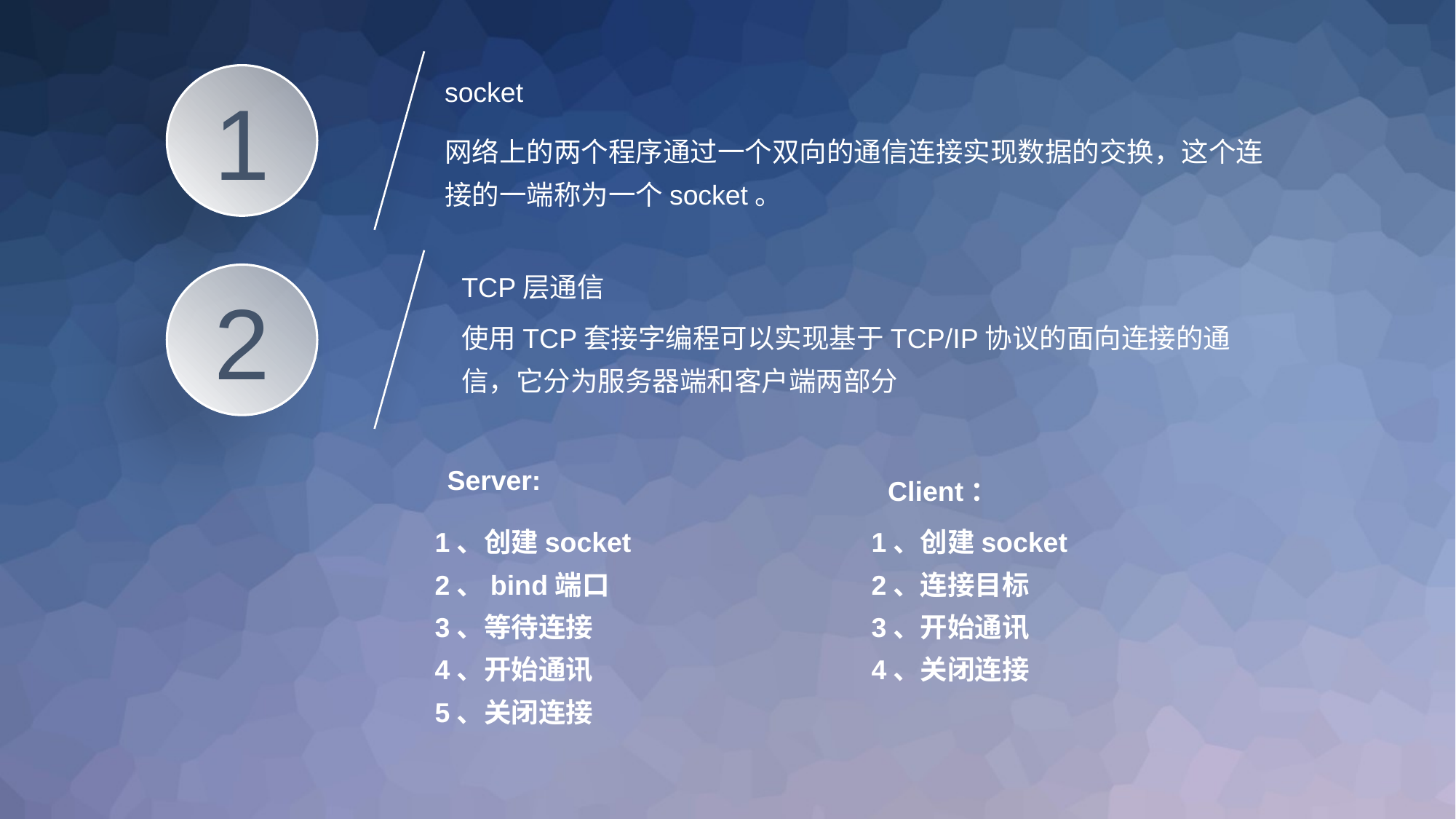

1
socket
网络上的两个程序通过一个双向的通信连接实现数据的交换，这个连接的一端称为一个socket。
2
TCP层通信
使用TCP套接字编程可以实现基于TCP/IP协议的面向连接的通信，它分为服务器端和客户端两部分
Server:
1、创建socket
2、bind端口
3、等待连接
4、开始通讯
5、关闭连接
Client：
1、创建socket
2、连接目标
3、开始通讯
4、关闭连接